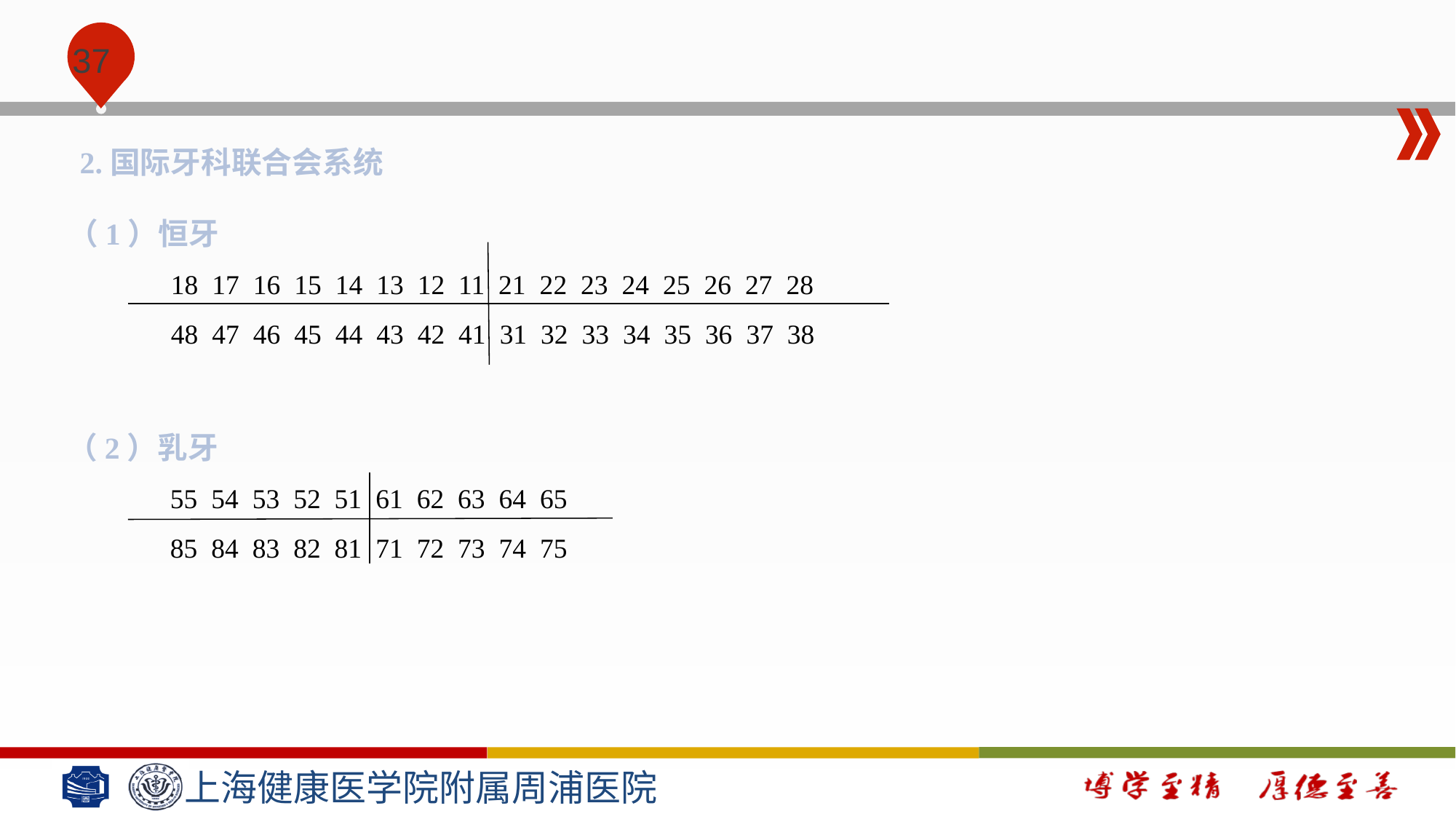

#
2.国际牙科联合会系统
（1）恒牙
18  17  16  15  14  13  12  11  21  22  23  24  25  26  27  28
48  47  46  45  44  43  42  41  31  32  33  34  35  36  37  38
（2）乳牙
55  54  53  52  51  61  62  63  64  65
85  84  83  82  81  71  72  73  74  75